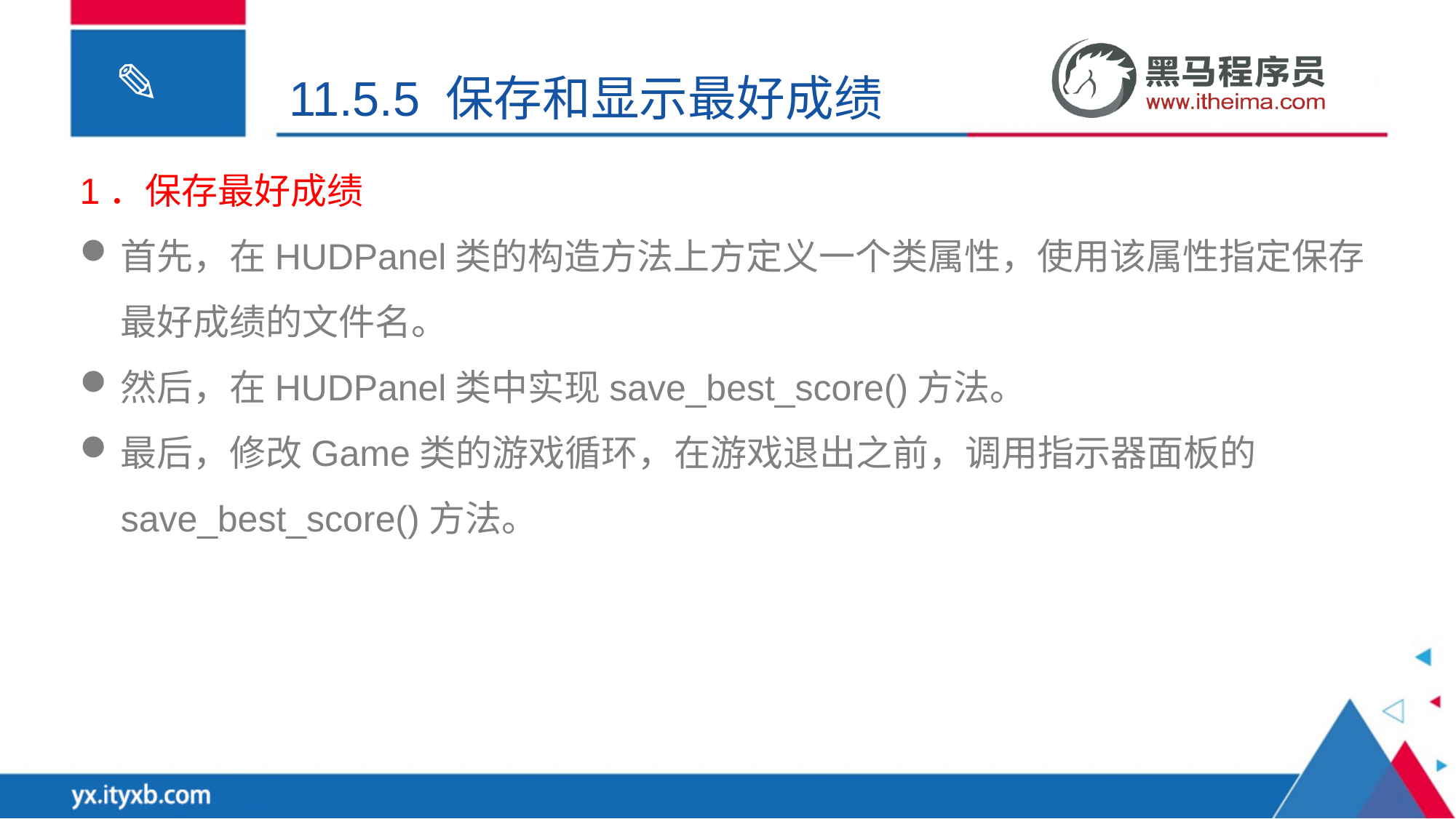

11.5.5 保存和显示最好成绩
1．保存最好成绩
首先，在HUDPanel类的构造方法上方定义一个类属性，使用该属性指定保存最好成绩的文件名。
然后，在HUDPanel类中实现save_best_score()方法。
最后，修改Game类的游戏循环，在游戏退出之前，调用指示器面板的 save_best_score()方法。